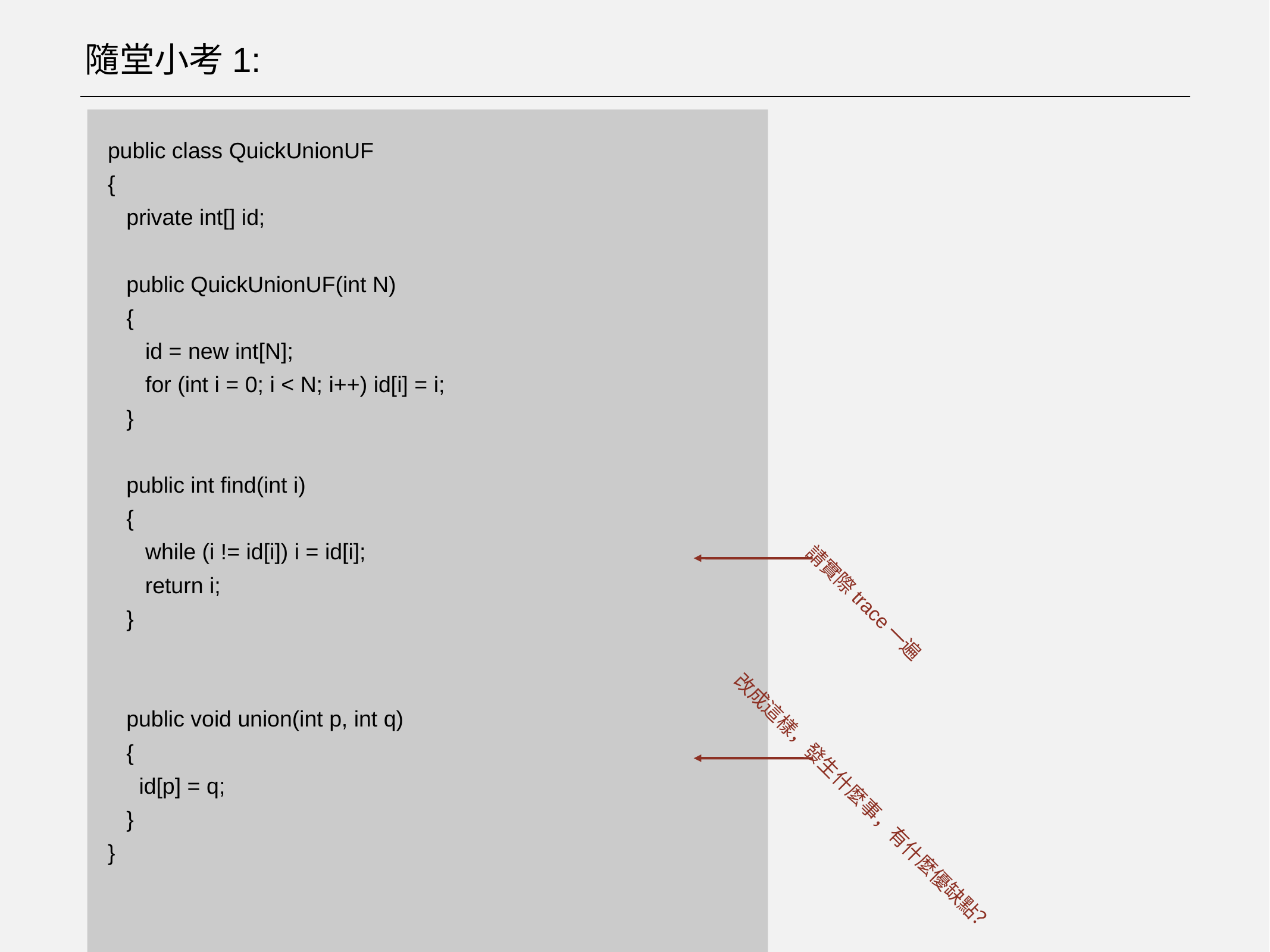

# 隨堂小考1:
public class QuickUnionUF
{
   private int[] id;
   public QuickUnionUF(int N)
   {
      id = new int[N];
      for (int i = 0; i < N; i++) id[i] = i;
   }
   public int find(int i)
   {
      while (i != id[i]) i = id[i];
      return i;
   }
   public void union(int p, int q)
   {
     id[p] = q;
   }
}
請實際trace一遍

改成這樣，發生什麼事，有什麼優缺點？

73